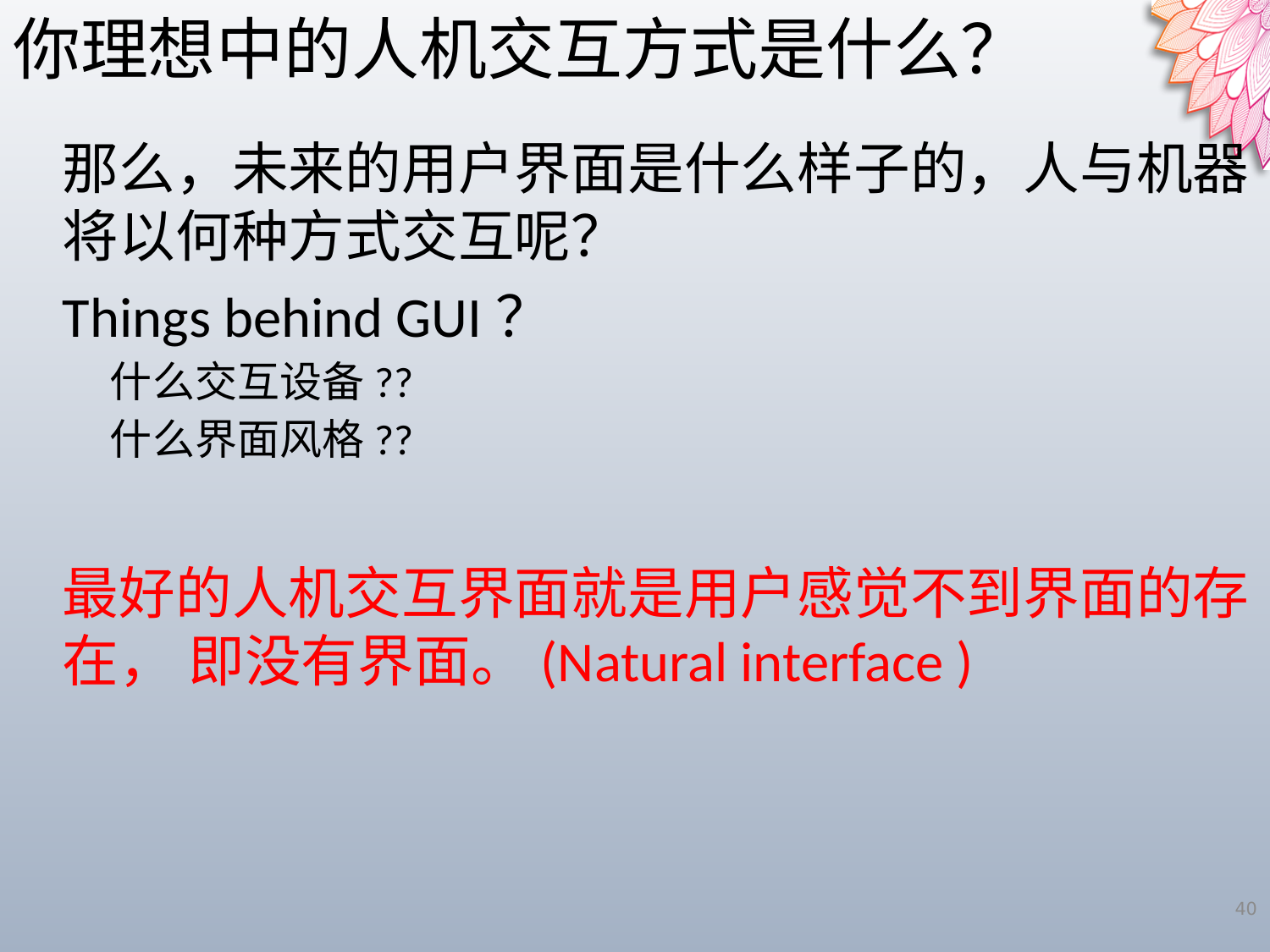

你理想中的人机交互方式是什么？
那么，未来的用户界面是什么样子的，人与机器将以何种方式交互呢？
Things behind GUI？
什么交互设备??
什么界面风格??

最好的人机交互界面就是用户感觉不到界面的存在， 即没有界面。(Natural interface )
40